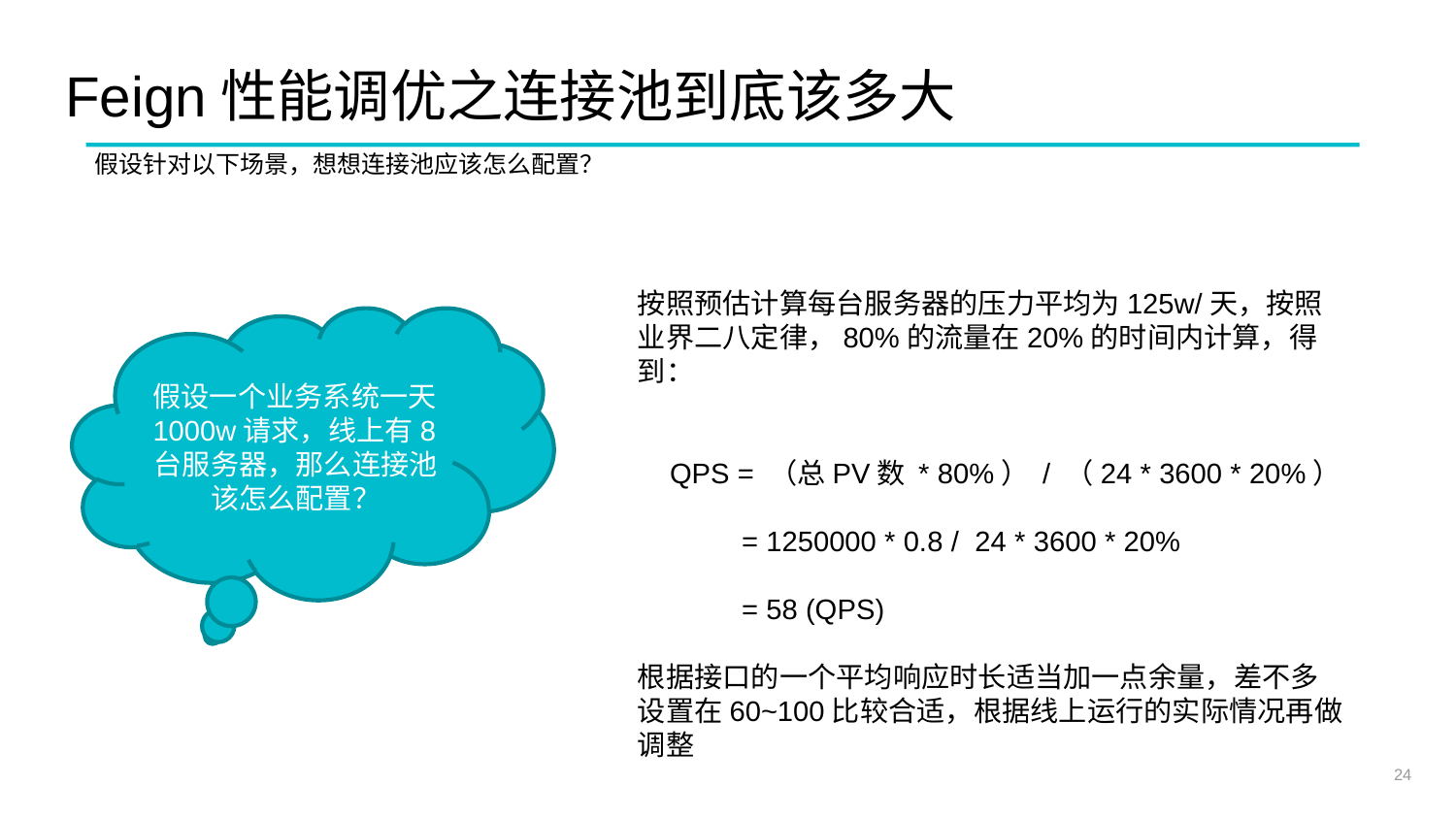

# Feign性能调优之连接池到底该多大
假设针对以下场景，想想连接池应该怎么配置？
按照预估计算每台服务器的压力平均为125w/天，按照业界二八定律，80%的流量在20%的时间内计算，得到：

    QPS = （总PV数 * 80%） / （24 * 3600 * 20%）

             = 1250000 * 0.8 /  24 * 3600 * 20%

             = 58 (QPS)

根据接口的一个平均响应时长适当加一点余量，差不多设置在60~100比较合适，根据线上运行的实际情况再做调整

假设一个业务系统一天1000w请求，线上有8台服务器，那么连接池该怎么配置？
24